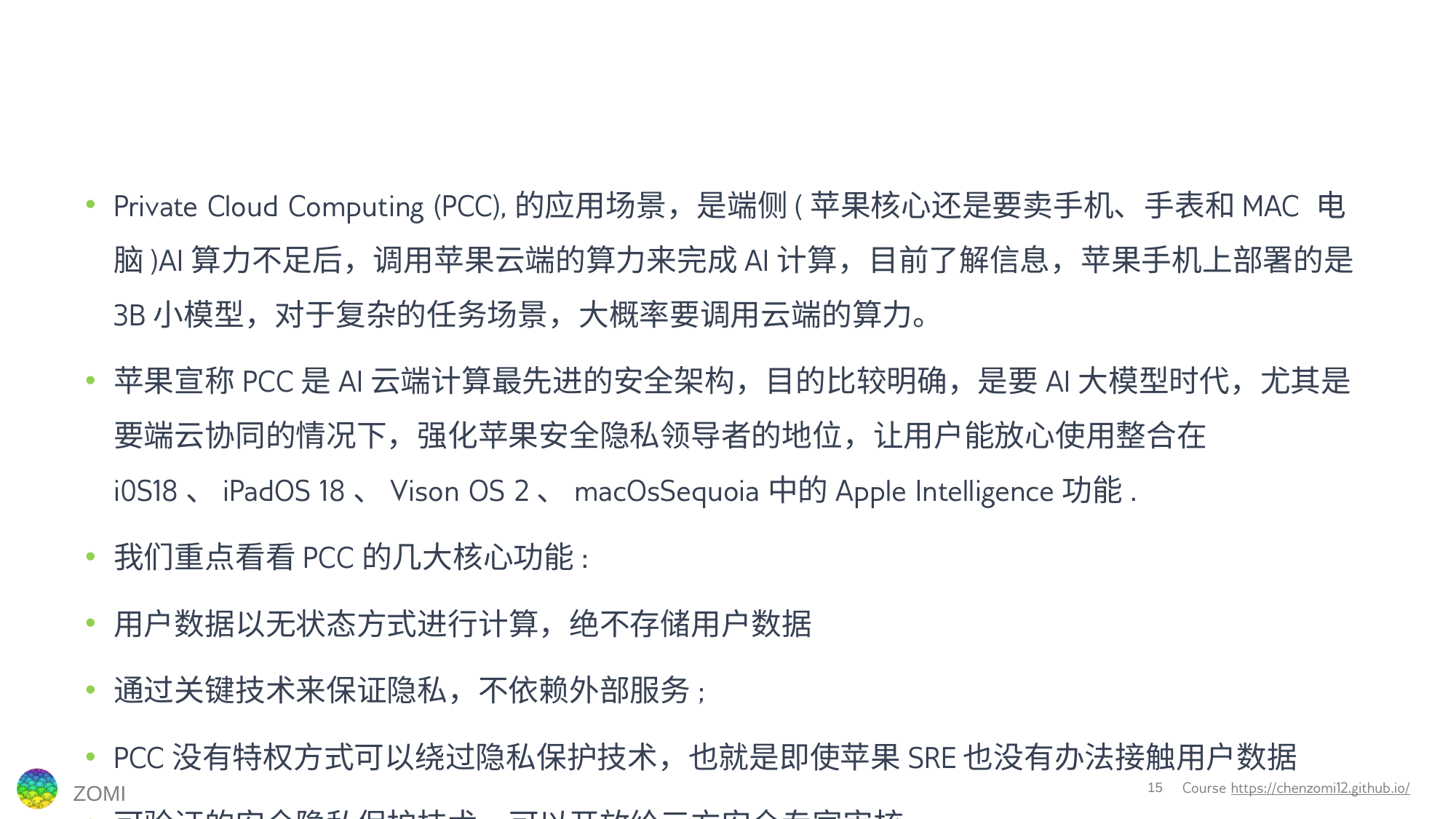

#
Private Cloud Computing (PCC),的应用场景，是端侧(苹果核心还是要卖手机、手表和MAC 电脑)AI算力不足后，调用苹果云端的算力来完成AI计算，目前了解信息，苹果手机上部署的是3B小模型，对于复杂的任务场景，大概率要调用云端的算力。
苹果宣称PCC是AI云端计算最先进的安全架构，目的比较明确，是要AI大模型时代，尤其是要端云协同的情况下，强化苹果安全隐私领导者的地位，让用户能放心使用整合在i0S18、iPadOS 18、Vison OS 2、macOsSequoia中的Apple Intelligence功能.
我们重点看看PCC的几大核心功能:
用户数据以无状态方式进行计算，绝不存储用户数据
通过关键技术来保证隐私，不依赖外部服务;
PCC没有特权方式可以绕过隐私保护技术，也就是即使苹果SRE也没有办法接触用户数据
可验证的安全隐私保护技术，可以开放给三方安全专家审核